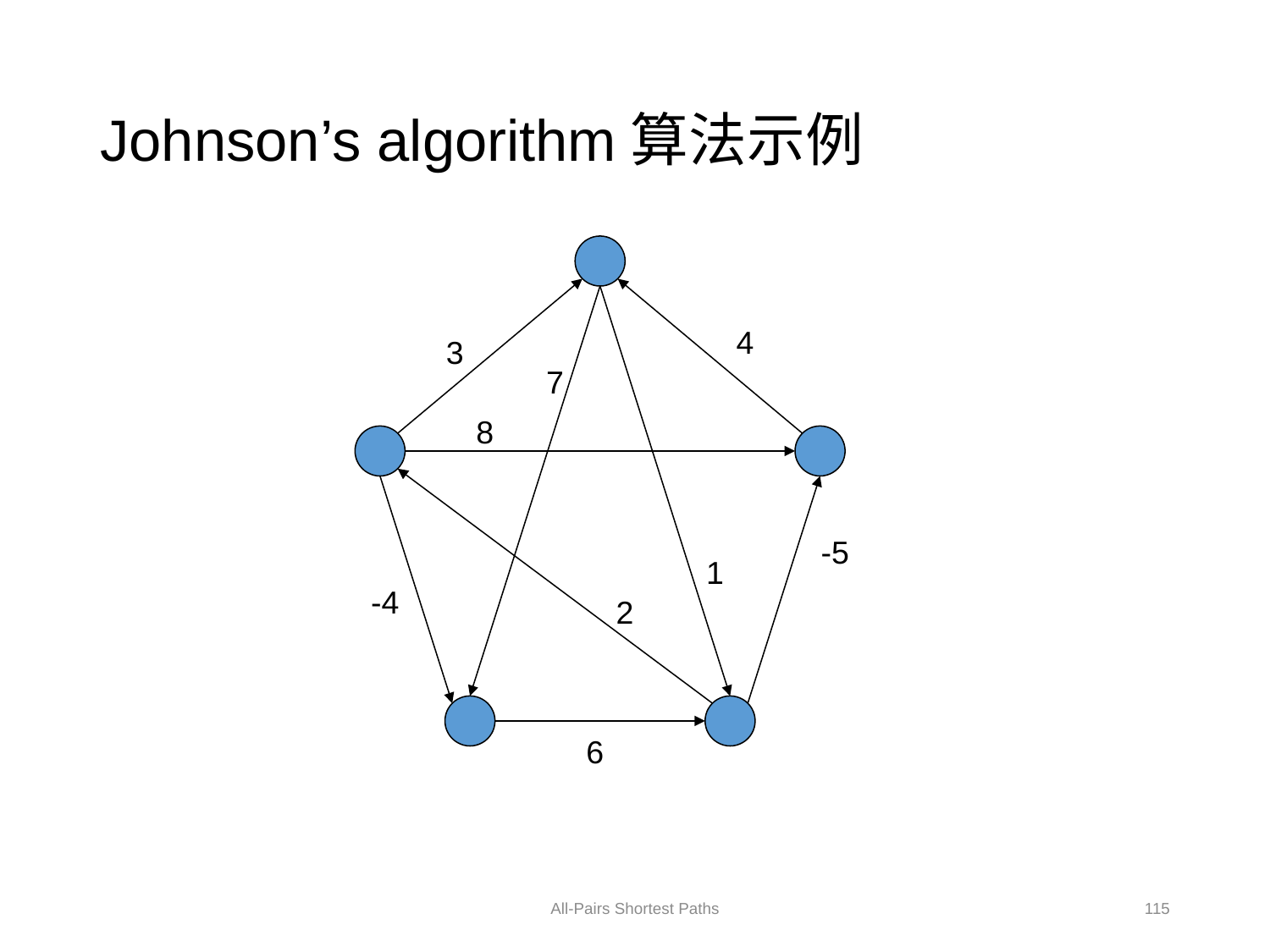

# Johnson’s algorithm算法示例

4
3
7
8

-5
1
-4
2

6
All-Pairs Shortest Paths
115